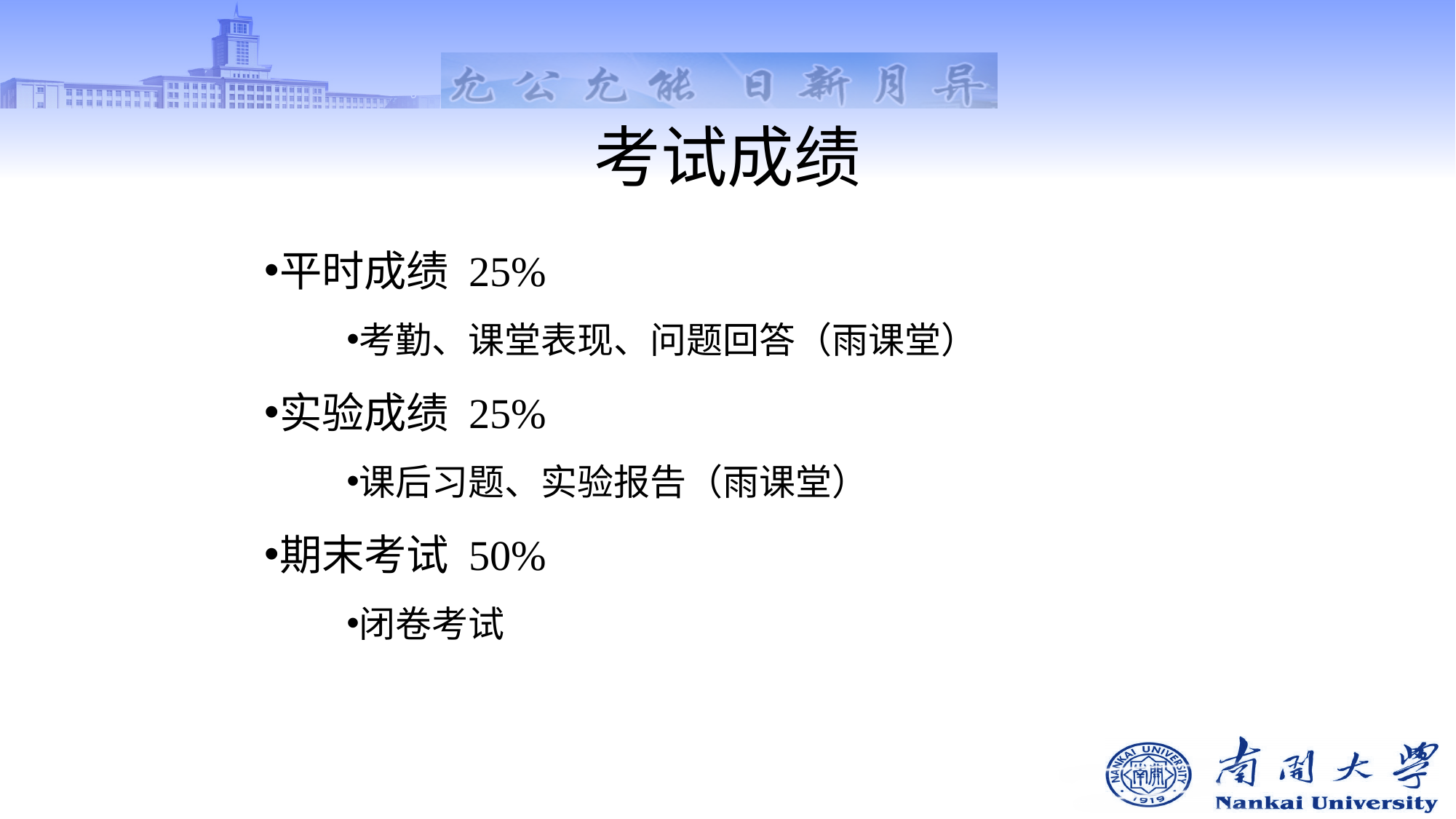

# 考试成绩
平时成绩 25%
考勤、课堂表现、问题回答（雨课堂）
实验成绩 25%
课后习题、实验报告（雨课堂）
期末考试 50%
闭卷考试